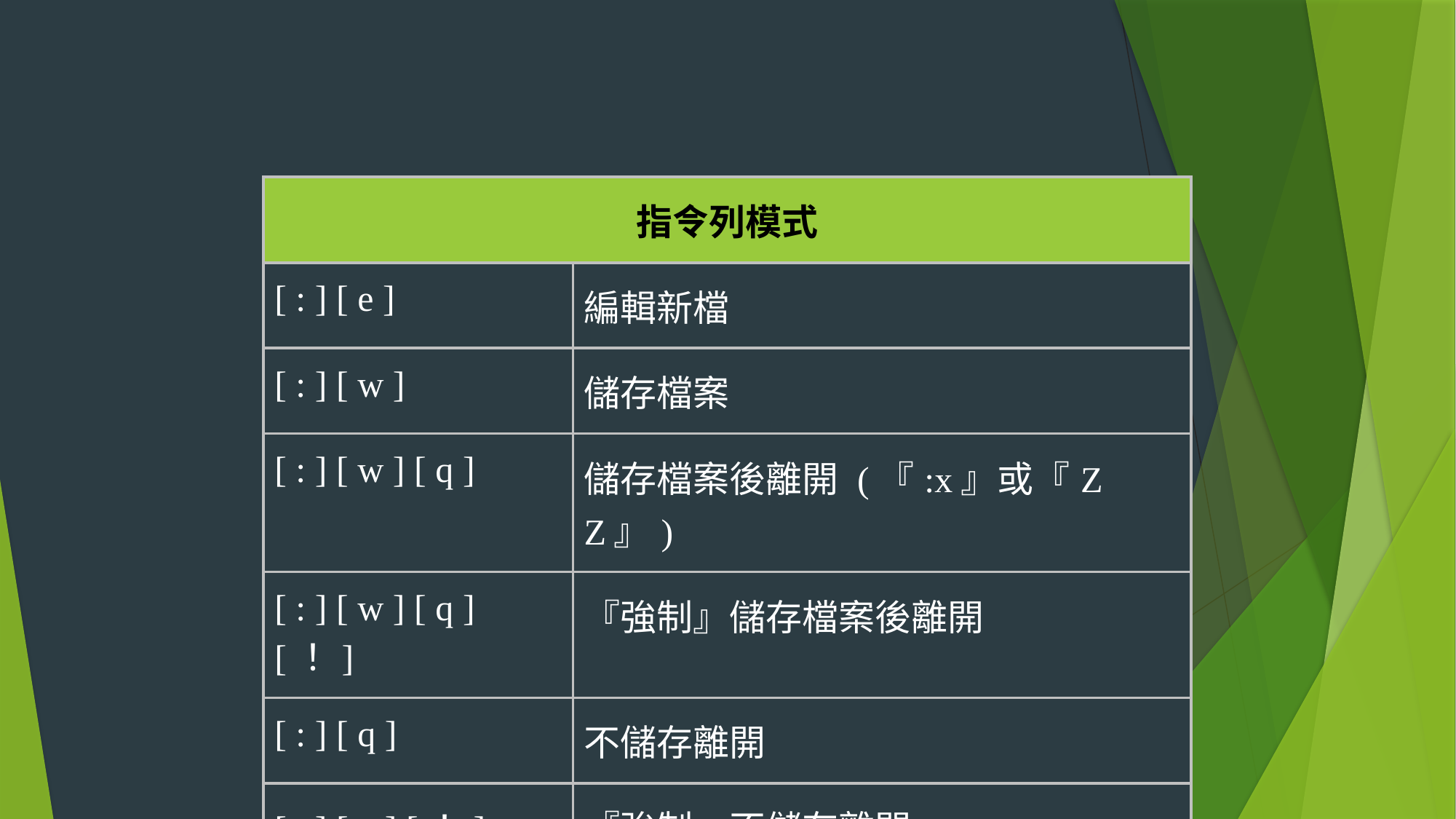

#

| 指令列模式 |  |
| --- | --- |
| [ : ] [ e ] | 編輯新檔 |
| [ : ] [ w ] | 儲存檔案 |
| [ : ] [ w ] [ q ] | 儲存檔案後離開 (『:x』或『ZZ』) |
| [ : ] [ w ] [ q ] [！] | 『強制』儲存檔案後離開 |
| [ : ] [ q ] | 不儲存離開 |
| [ : ] [ q ] [！] | 『強制』不儲存離開 |